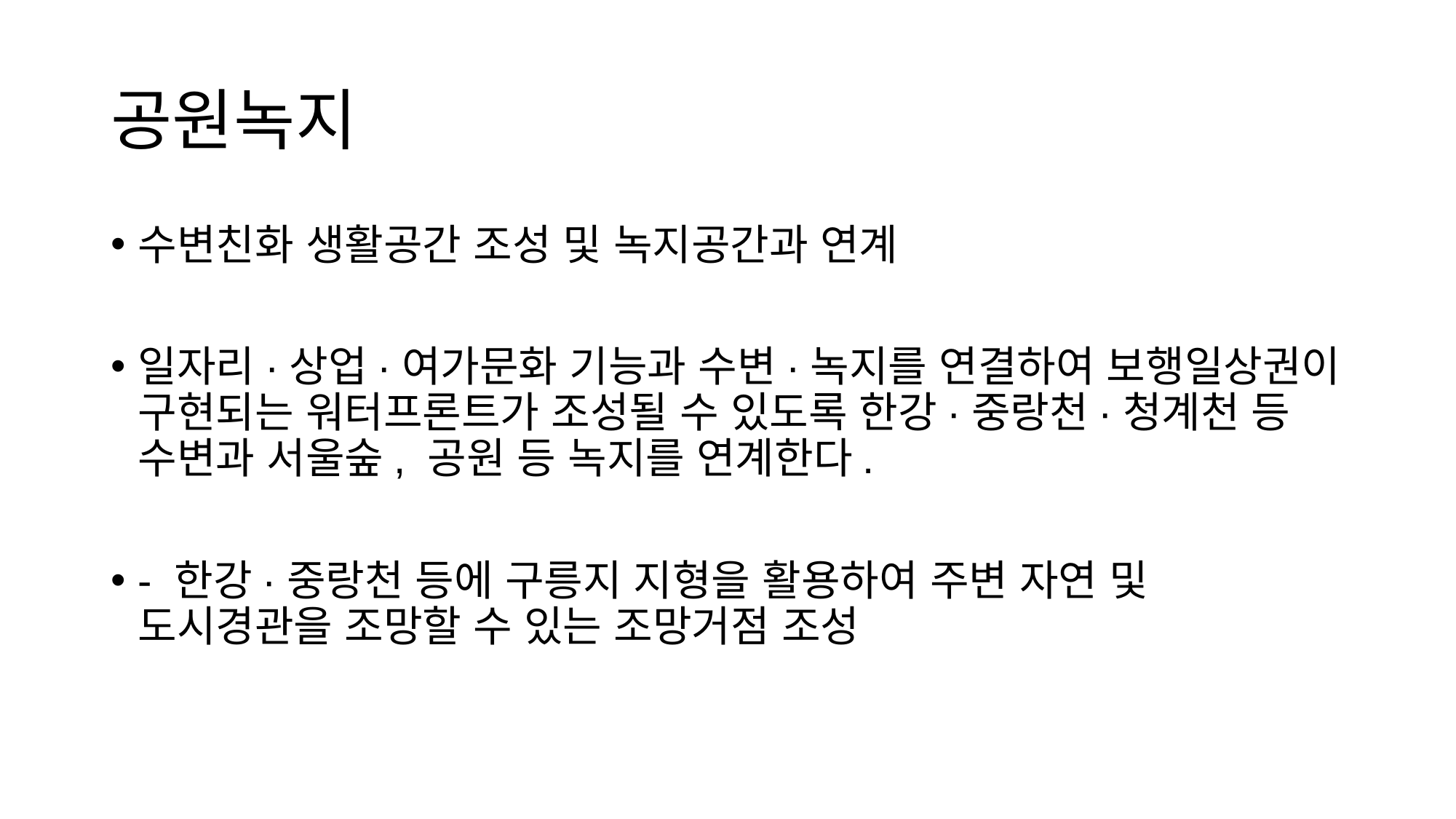

# 공원녹지
수변친화 생활공간 조성 및 녹지공간과 연계

일자리·상업·여가문화 기능과 수변·녹지를 연결하여 보행일상권이 구현되는 워터프론트가 조성될 수 있도록 한강·중랑천·청계천 등 수변과 서울숲, 공원 등 녹지를 연계한다.

- 한강·중랑천 등에 구릉지 지형을 활용하여 주변 자연 및 도시경관을 조망할 수 있는 조망거점 조성